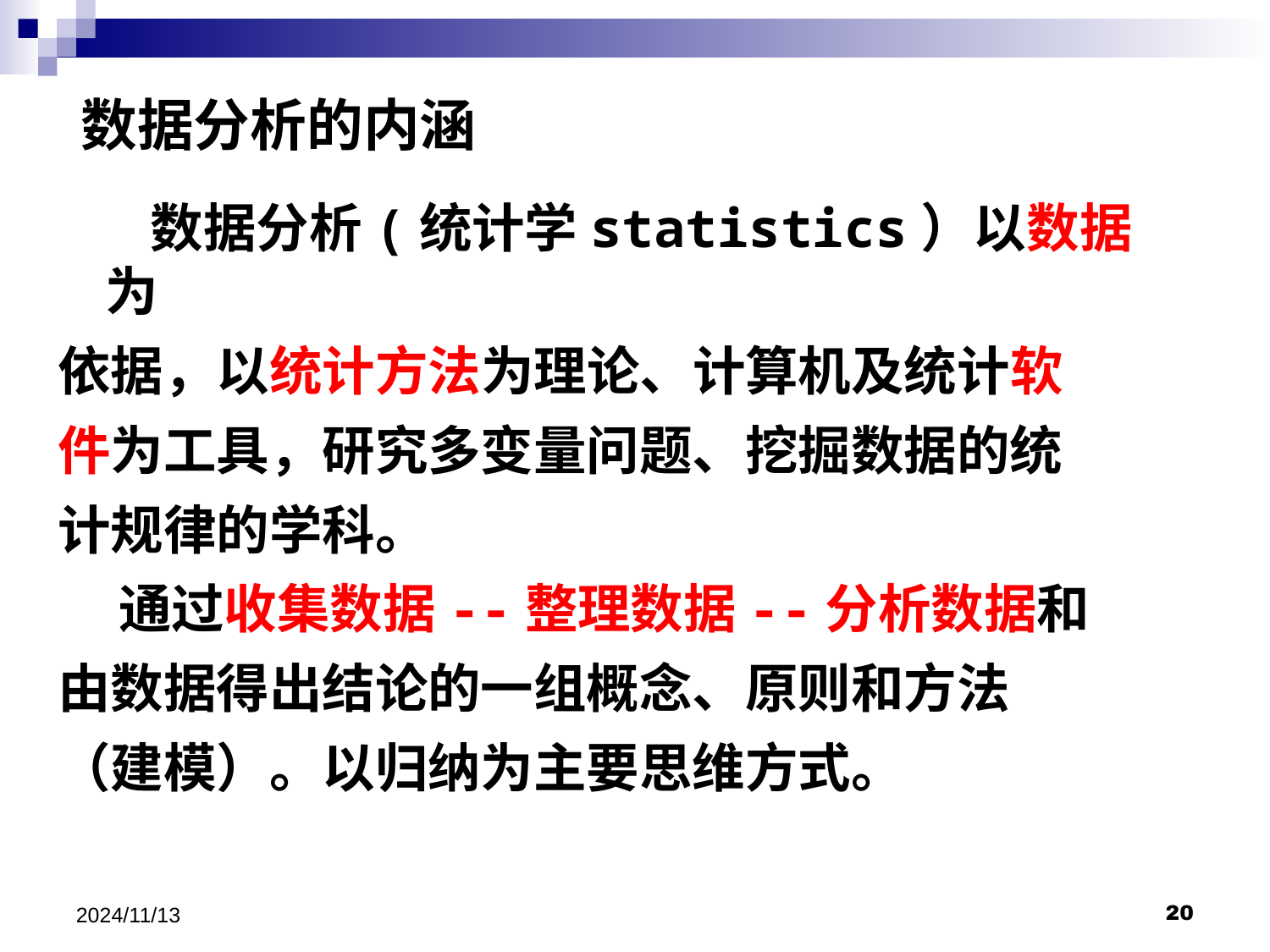

数据分析的内涵
                  数据分析(统计学statistics）以数据为
依据，以统计方法为理论、计算机及统计软
件为工具，研究多变量问题、挖掘数据的统
计规律的学科。
    通过收集数据--整理数据--分析数据和
由数据得出结论的一组概念、原则和方法
（建模）。以归纳为主要思维方式。
2024/11/13
20